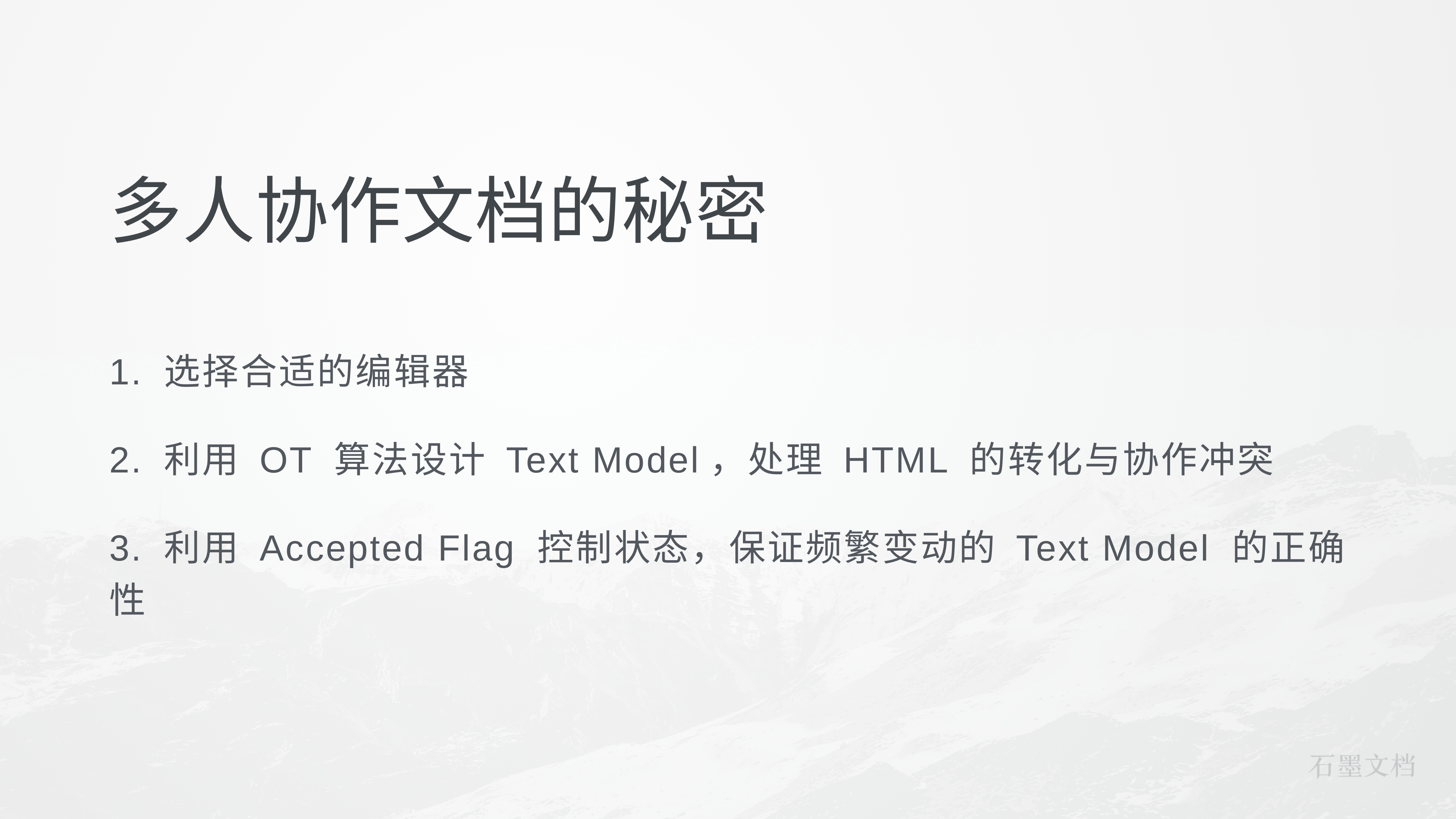

# 多人协作文档的秘密
1. 选择合适的编辑器
2. 利用 OT 算法设计 Text Model，处理 HTML 的转化与协作冲突
3. 利用 Accepted Flag 控制状态，保证频繁变动的 Text Model 的正确性